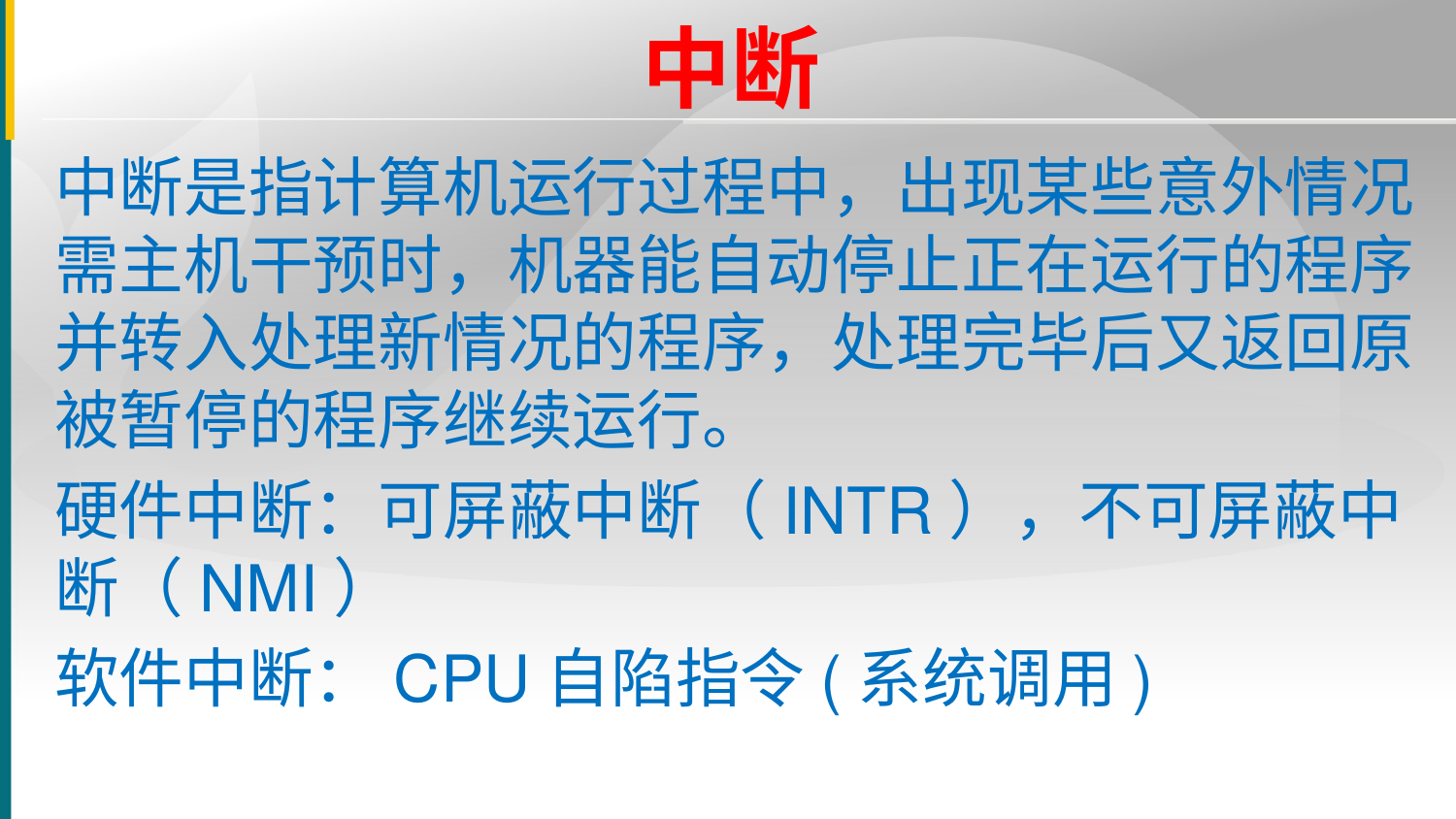

# 中断
中断是指计算机运行过程中，出现某些意外情况需主机干预时，机器能自动停止正在运行的程序并转入处理新情况的程序，处理完毕后又返回原被暂停的程序继续运行。
硬件中断：可屏蔽中断（INTR），不可屏蔽中断（NMI）
软件中断：CPU自陷指令(系统调用)